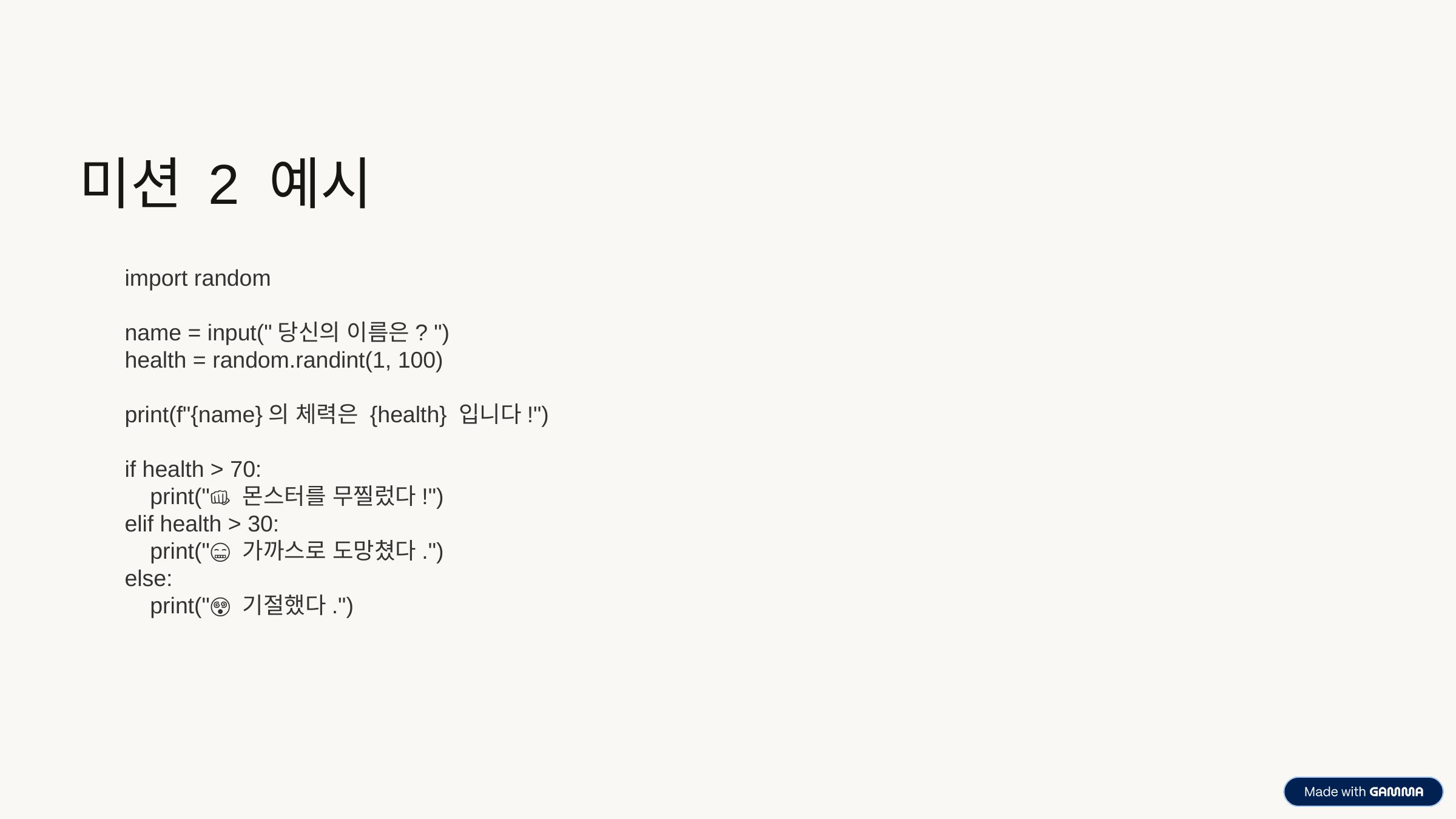

미션 2 예시
import random
name = input("당신의 이름은? ")
health = random.randint(1, 100)
print(f"{name}의 체력은 {health} 입니다!")
if health > 70:
    print("👊 몬스터를 무찔렀다!")
elif health > 30:
    print("😬 가까스로 도망쳤다.")
else:
    print("😵 기절했다.")